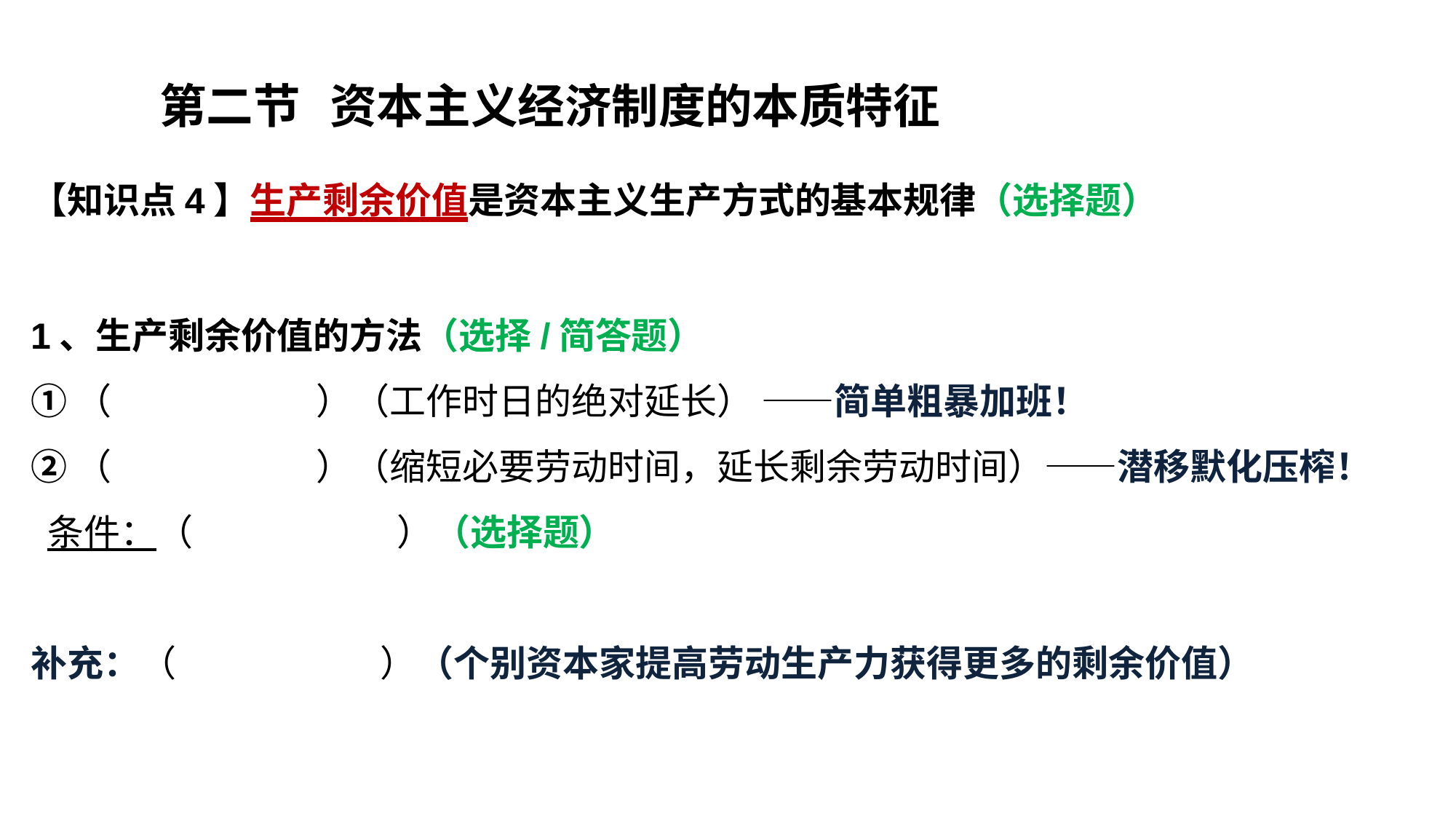

# 第二节	资本主义经济制度的本质特征
【知识点4】生产剩余价值是资本主义生产方式的基本规律（选择题）

1、生产剩余价值的方法（选择/简答题）
①（                         ）（工作时日的绝对延长） ——简单粗暴加班！
②（                         ）（缩短必要劳动时间，延长剩余劳动时间）——潜移默化压榨！
 条件：（                         ）（选择题）

补充：（                         ）（个别资本家提高劳动生产力获得更多的剩余价值）